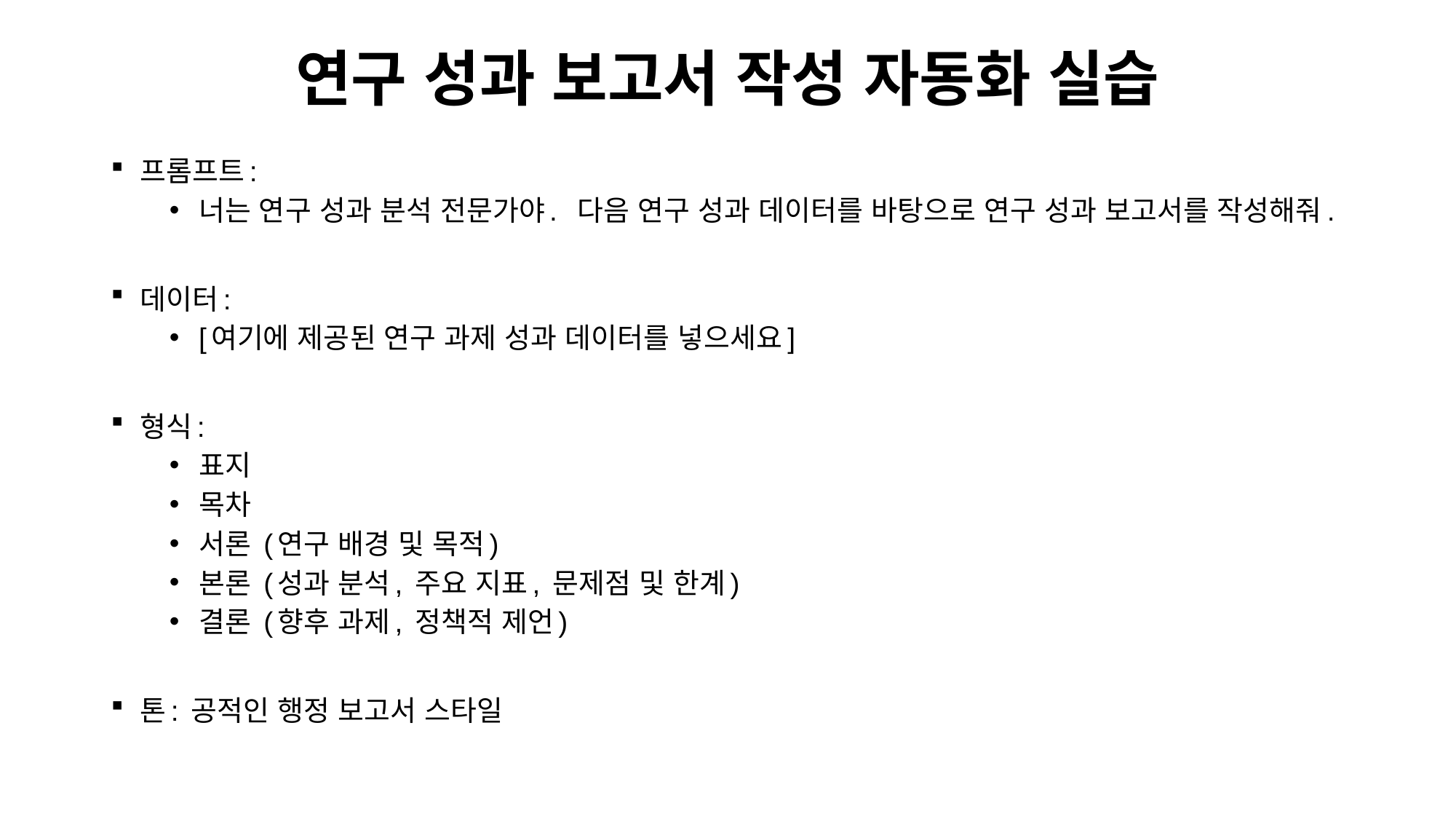

# 연구 성과 보고서 작성 자동화 실습
프롬프트:
너는 연구 성과 분석 전문가야.  다음 연구 성과 데이터를 바탕으로 연구 성과 보고서를 작성해줘.

데이터:
[여기에 제공된 연구 과제 성과 데이터를 넣으세요]

형식:
표지
목차
서론 (연구 배경 및 목적)
본론 (성과 분석, 주요 지표, 문제점 및 한계)
결론 (향후 과제, 정책적 제언)

톤: 공적인 행정 보고서 스타일